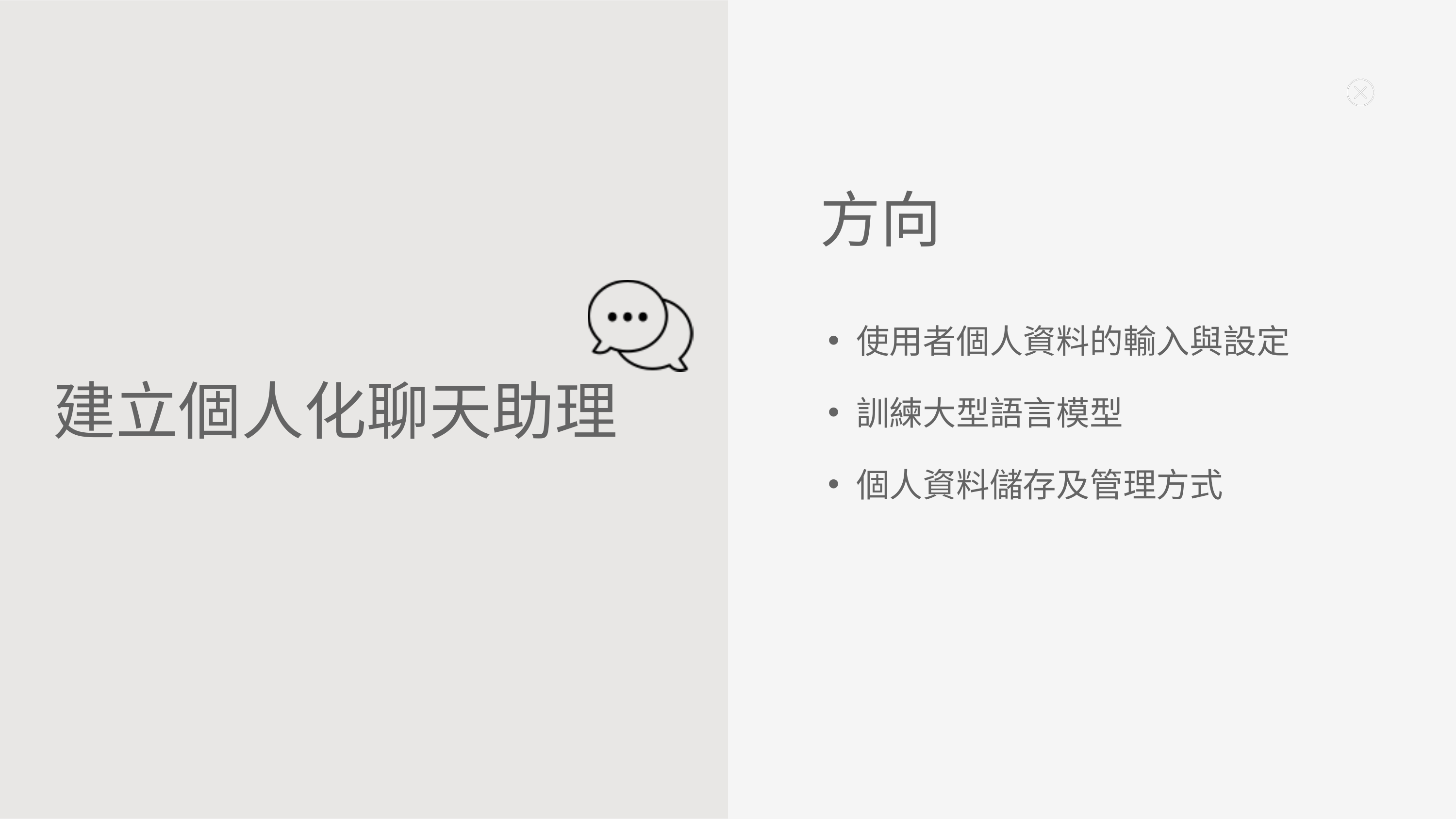

方向

使用者個人資料的輸入與設定
訓練大型語言模型
個人資料儲存及管理方式
建立個人化聊天助理